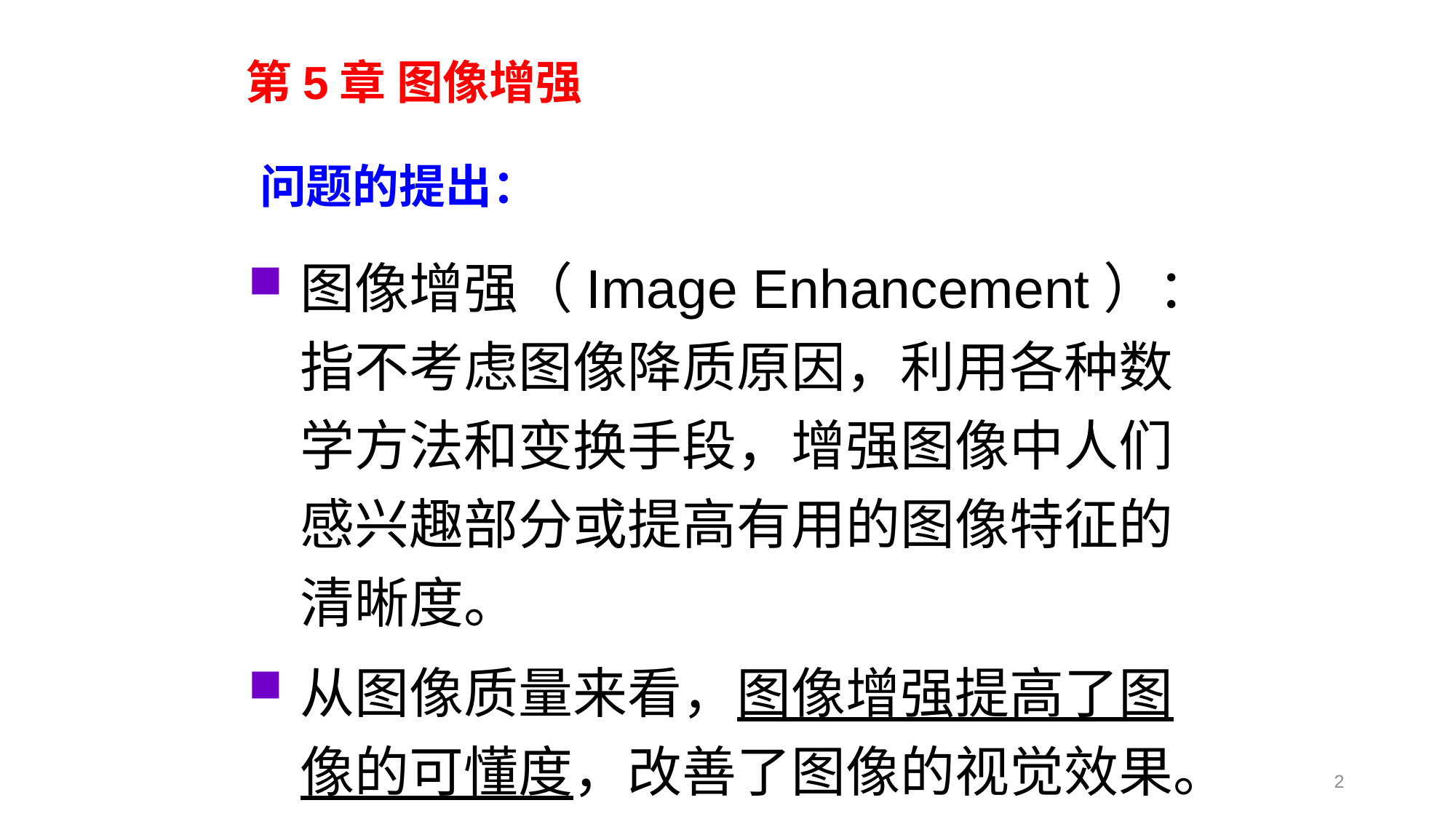

第5章 图像增强
问题的提出：
图像增强（Image Enhancement）：指不考虑图像降质原因，利用各种数学方法和变换手段，增强图像中人们感兴趣部分或提高有用的图像特征的清晰度。
从图像质量来看，图像增强提高了图像的可懂度，改善了图像的视觉效果。
2